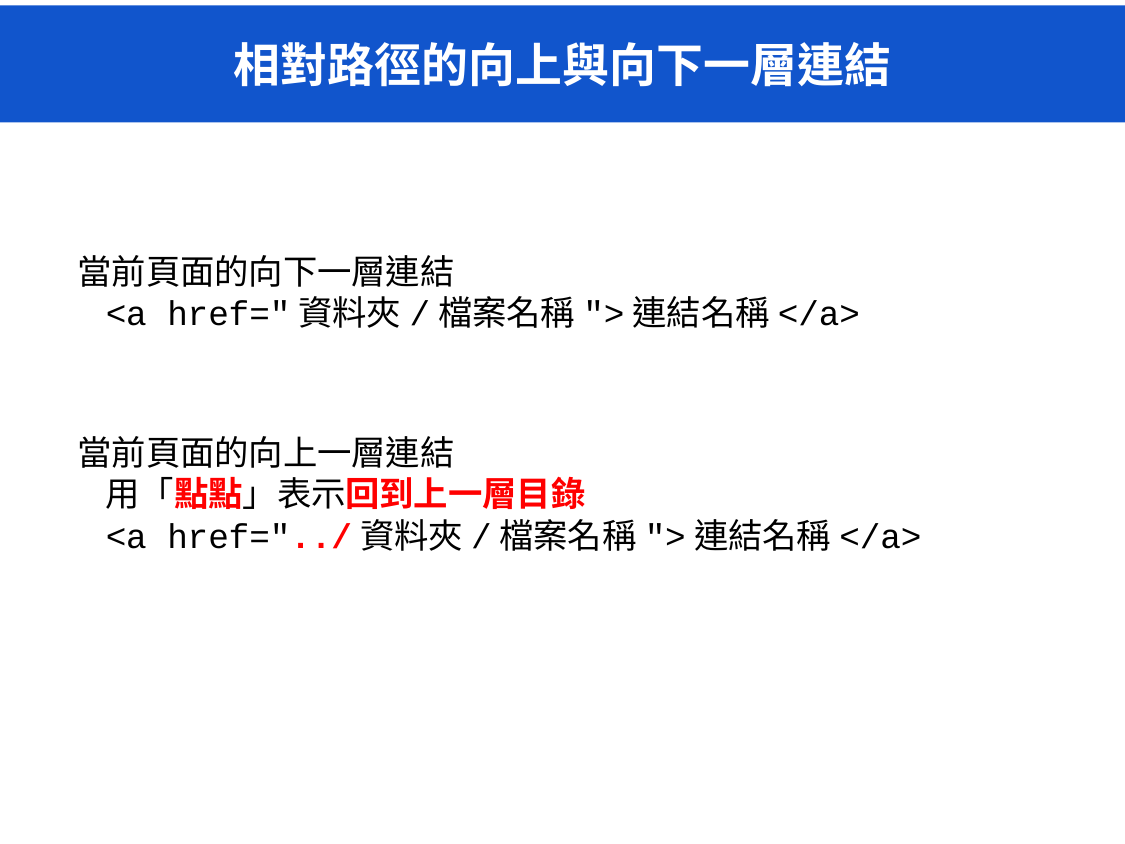

# 相對路徑的向上與向下一層連結
當前頁面的向下一層連結
<a href="資料夾/檔案名稱">連結名稱</a>
當前頁面的向上一層連結
用「點點」表示回到上一層目錄
<a href="../資料夾/檔案名稱">連結名稱</a>